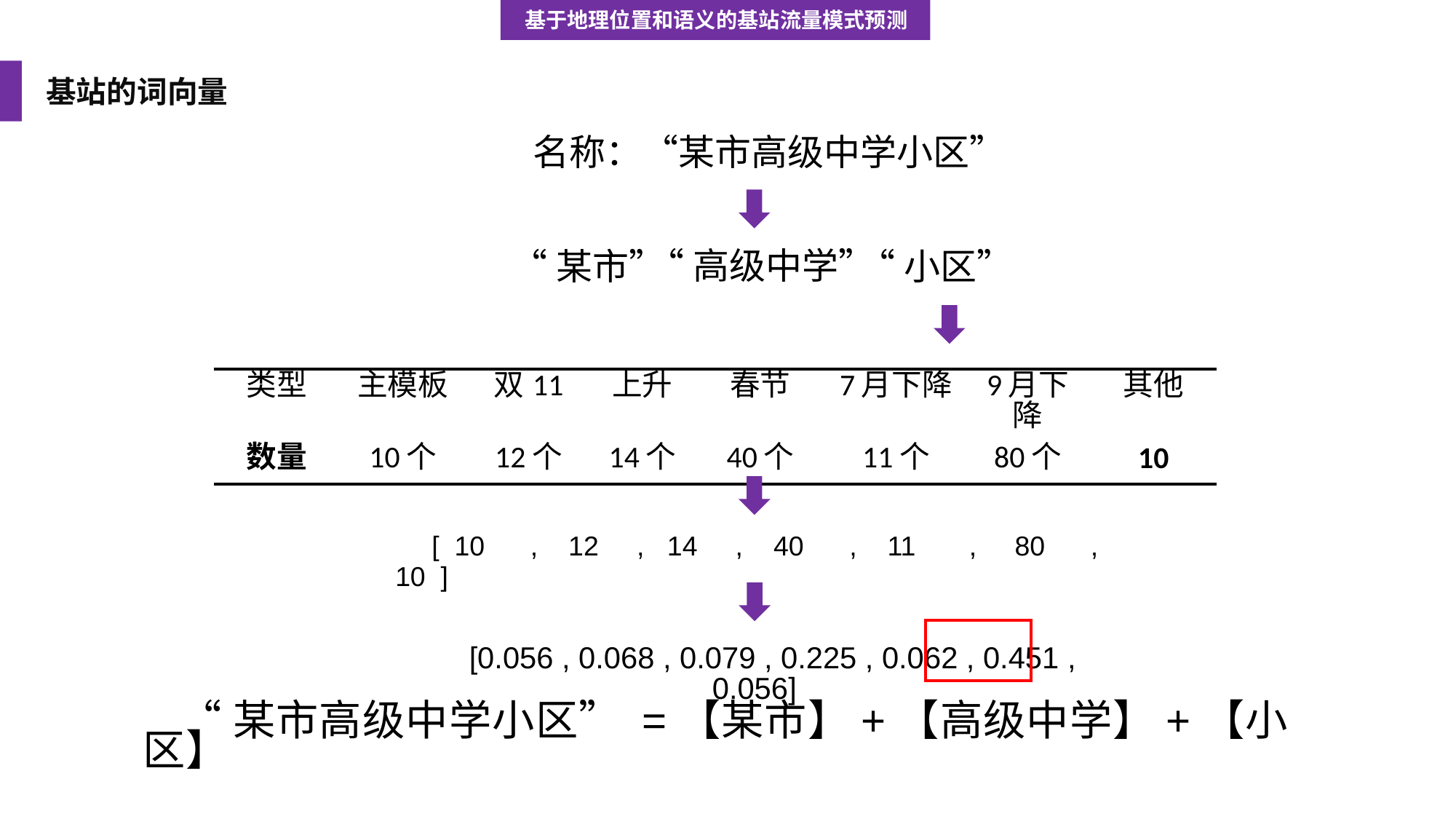

基于地理位置和语义的基站流量模式预测

基站的词向量
名称：“某市高级中学小区”

“高级中学”
“某市”
“小区”

| 类型 | 主模板 | 双11 | 上升 | 春节 | 7月下降 | 9月下降 | 其他 |
| --- | --- | --- | --- | --- | --- | --- | --- |
| 数量 | 10个 | 12个 | 14个 | 40个 | 11个 | 80个 | 10 |

[  10      ,    12     ,   14     ,    40      ,    11       ,     80      ,     10  ]

[0.056 , 0.068 , 0.079 , 0.225 , 0.062 , 0.451 , 0.056]
“某市高级中学小区” =【某市】+【高级中学】+【小区】